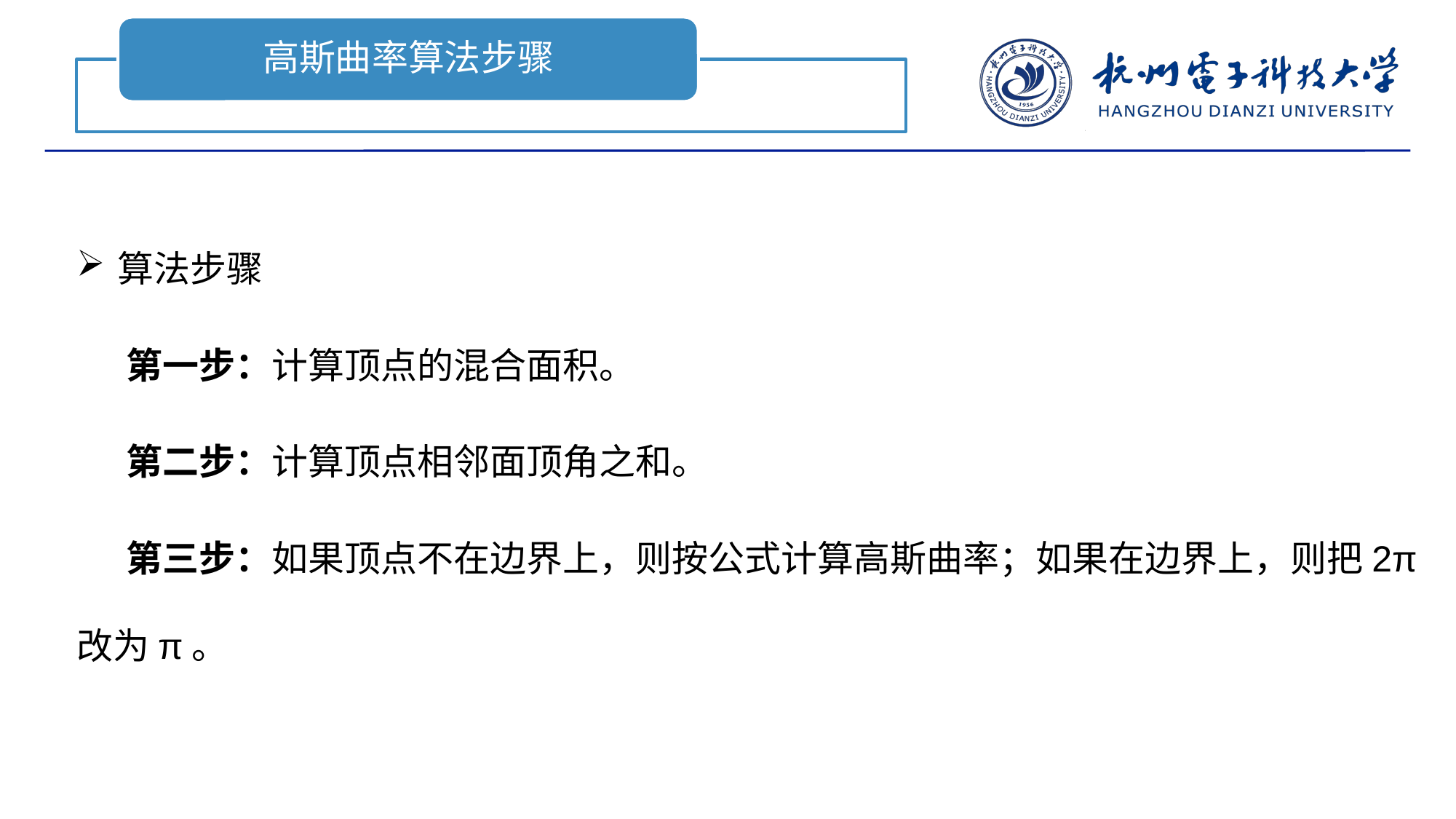

高斯曲率算法步骤

算法步骤
     第一步：计算顶点的混合面积。
     第二步：计算顶点相邻面顶角之和。
     第三步：如果顶点不在边界上，则按公式计算高斯曲率；如果在边界上，则把2π改为π。